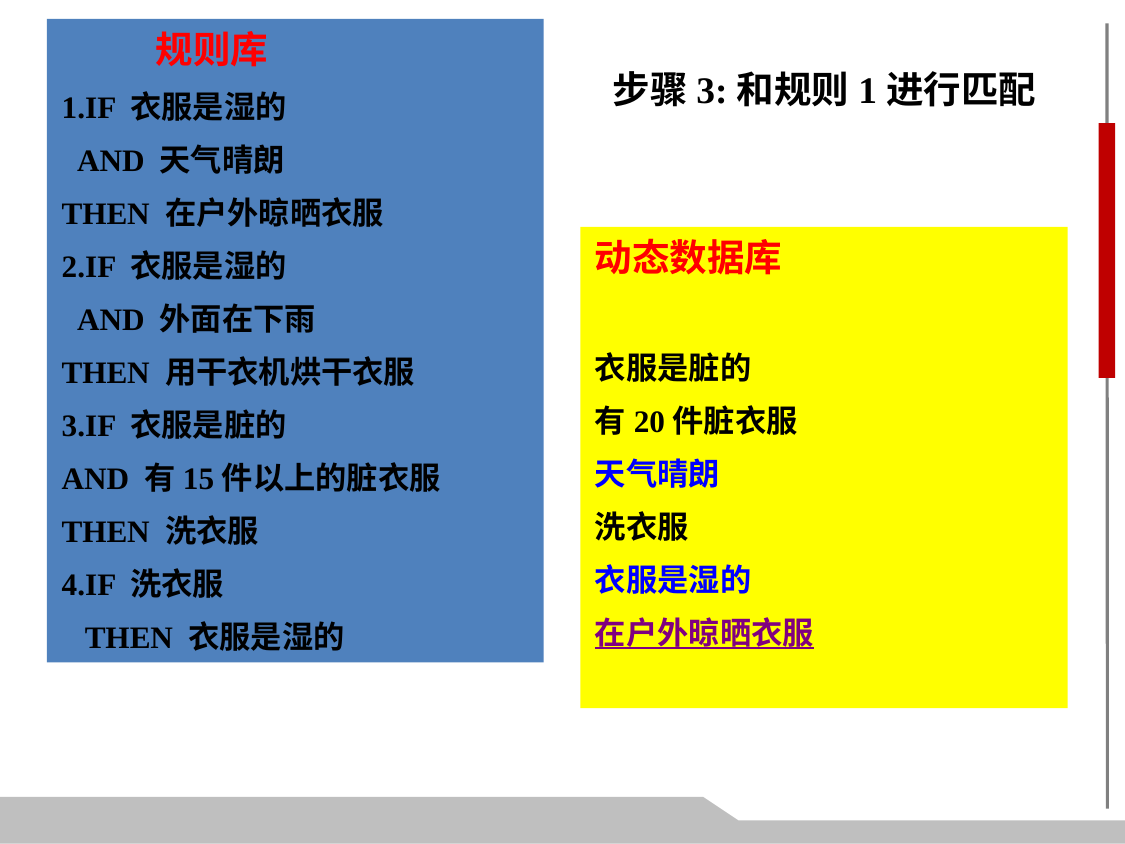

规则库
1.IF 衣服是湿的
  AND 天气晴朗
THEN 在户外晾晒衣服
2.IF 衣服是湿的
  AND 外面在下雨
THEN 用干衣机烘干衣服
3.IF 衣服是脏的
AND 有15件以上的脏衣服
THEN 洗衣服
4.IF 洗衣服
   THEN 衣服是湿的
步骤3:和规则1进行匹配
动态数据库

衣服是脏的
有20件脏衣服
天气晴朗
洗衣服
衣服是湿的
在户外晾晒衣服